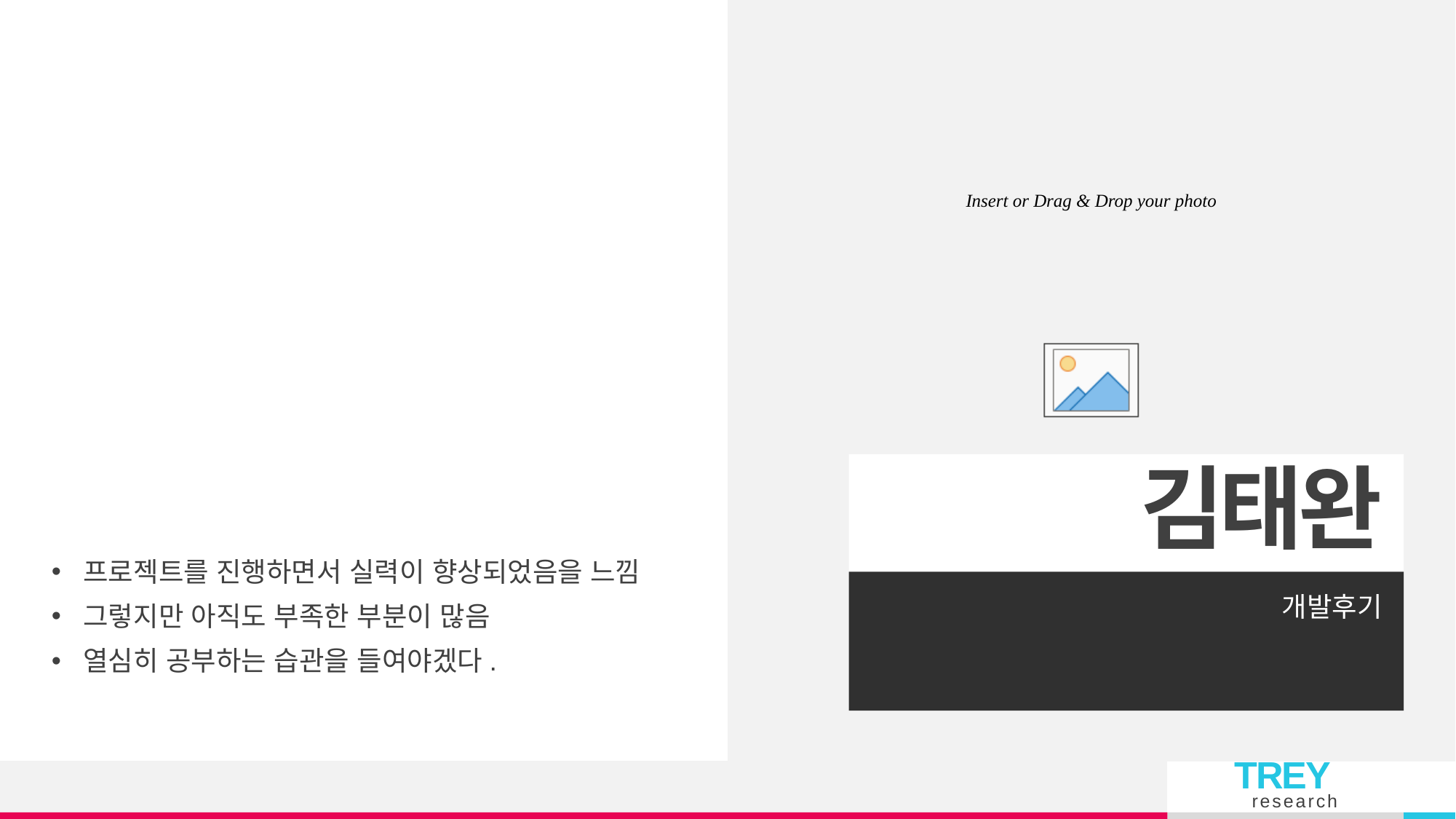

프로젝트를 진행하면서 실력이 향상되었음을 느낌
그렇지만 아직도 부족한 부분이 많음
열심히 공부하는 습관을 들여야겠다.
# 김태완
개발후기